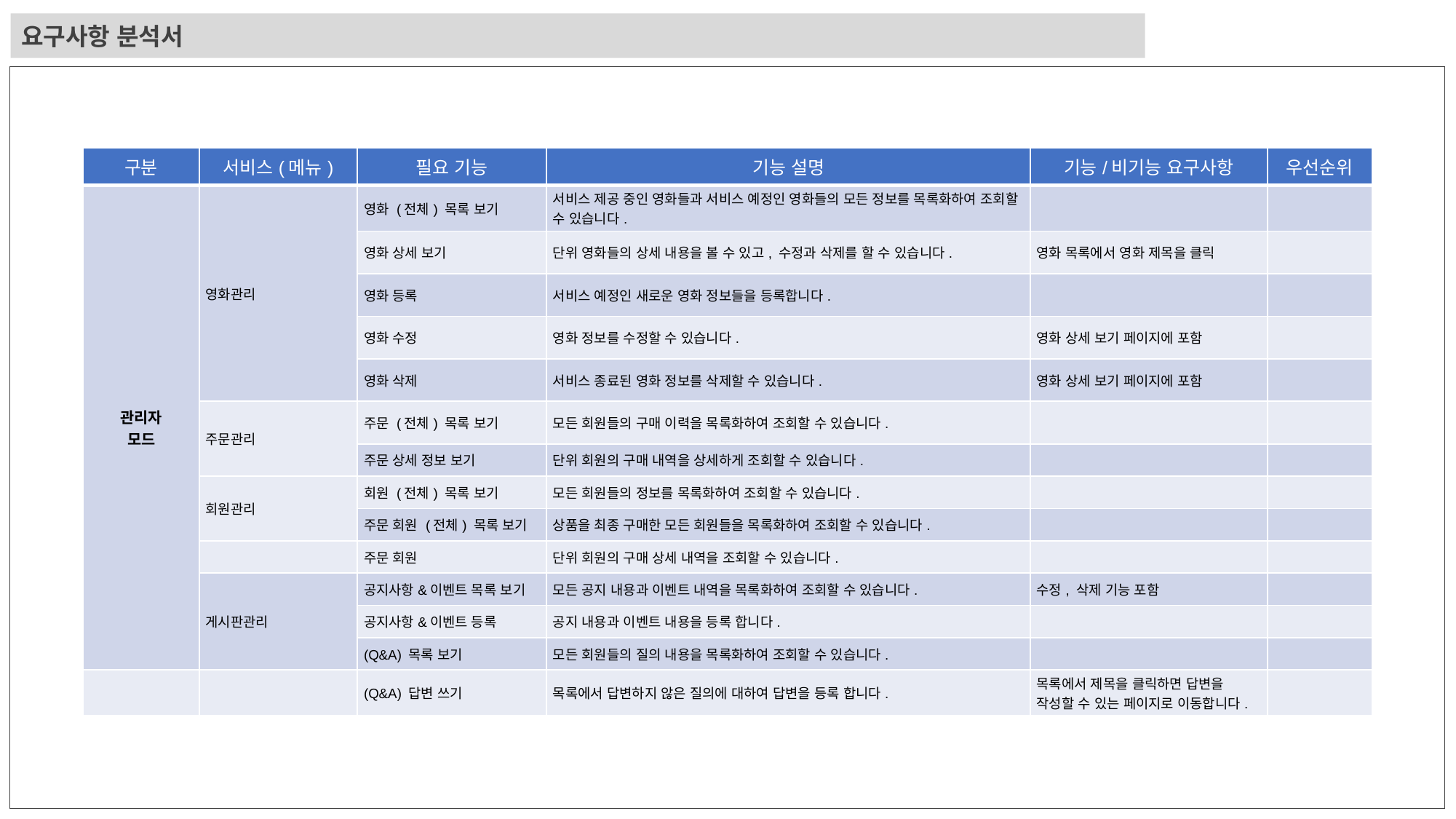

요구사항 분석서

| 구분 | 서비스(메뉴) | 필요 기능 | 기능 설명 | 기능/비기능 요구사항 | 우선순위 |
| --- | --- | --- | --- | --- | --- |
| 관리자 모드 | 영화관리 | 영화 (전체) 목록 보기 | 서비스 제공 중인 영화들과 서비스 예정인 영화들의 모든 정보를 목록화하여 조회할 수 있습니다. |  |  |
|  |  | 영화 상세 보기 | 단위 영화들의 상세 내용을 볼 수 있고, 수정과 삭제를 할 수 있습니다. | 영화 목록에서 영화 제목을 클릭 |  |
|  |  | 영화 등록 | 서비스 예정인 새로운 영화 정보들을 등록합니다. |  |  |
|  |  | 영화 수정 | 영화 정보를 수정할 수 있습니다. | 영화 상세 보기 페이지에 포함 |  |
|  |  | 영화 삭제 | 서비스 종료된 영화 정보를 삭제할 수 있습니다. | 영화 상세 보기 페이지에 포함 |  |
|  | 주문관리 | 주문 (전체) 목록 보기 | 모든 회원들의 구매 이력을 목록화하여 조회할 수 있습니다. |  |  |
|  |  | 주문 상세 정보 보기 | 단위 회원의 구매 내역을 상세하게 조회할 수 있습니다. |  |  |
|  | 회원관리 | 회원 (전체) 목록 보기 | 모든 회원들의 정보를 목록화하여 조회할 수 있습니다. |  |  |
|  |  | 주문 회원 (전체) 목록 보기 | 상품을 최종 구매한 모든 회원들을 목록화하여 조회할 수 있습니다. |  |  |
|  |  | 주문 회원 | 단위 회원의 구매 상세 내역을 조회할 수 있습니다. |  |  |
|  | 게시판관리 | 공지사항&이벤트 목록 보기 | 모든 공지 내용과 이벤트 내역을 목록화하여 조회할 수 있습니다. | 수정, 삭제 기능 포함 |  |
|  |  | 공지사항&이벤트 등록 | 공지 내용과 이벤트 내용을 등록 합니다. |  |  |
|  |  | (Q&A) 목록 보기 | 모든 회원들의 질의 내용을 목록화하여 조회할 수 있습니다. |  |  |
|  |  | (Q&A) 답변 쓰기 | 목록에서 답변하지 않은 질의에 대하여 답변을 등록 합니다. | 목록에서 제목을 클릭하면 답변을 작성할 수 있는 페이지로 이동합니다. |  |